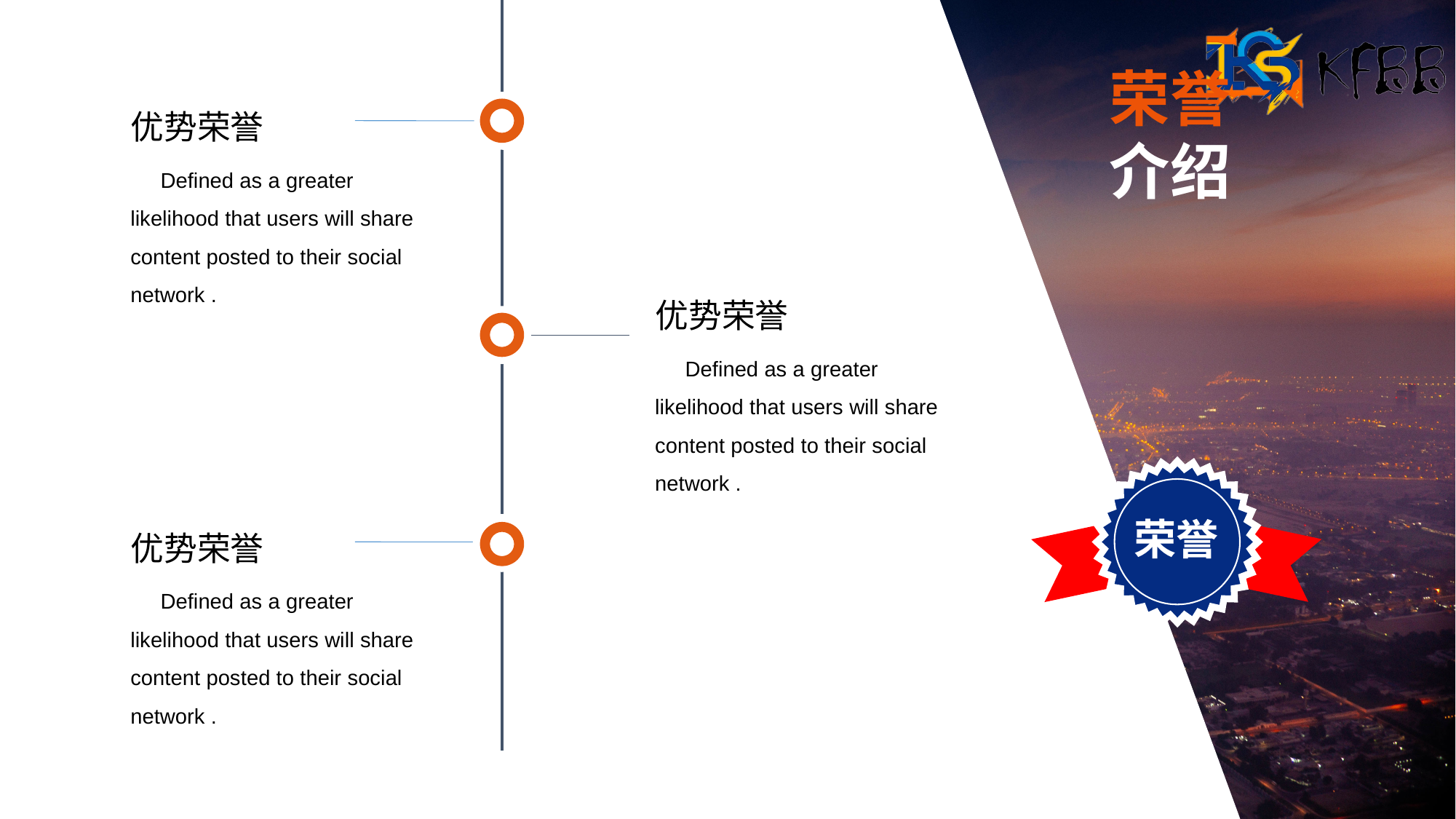

荣誉
介绍

优势荣誉
     Defined as a greater likelihood that users will share content posted to their social network .

优势荣誉
     Defined as a greater likelihood that users will share content posted to their social network .

P
 L
A
N

荣誉

优势荣誉
     Defined as a greater likelihood that users will share content posted to their social network .